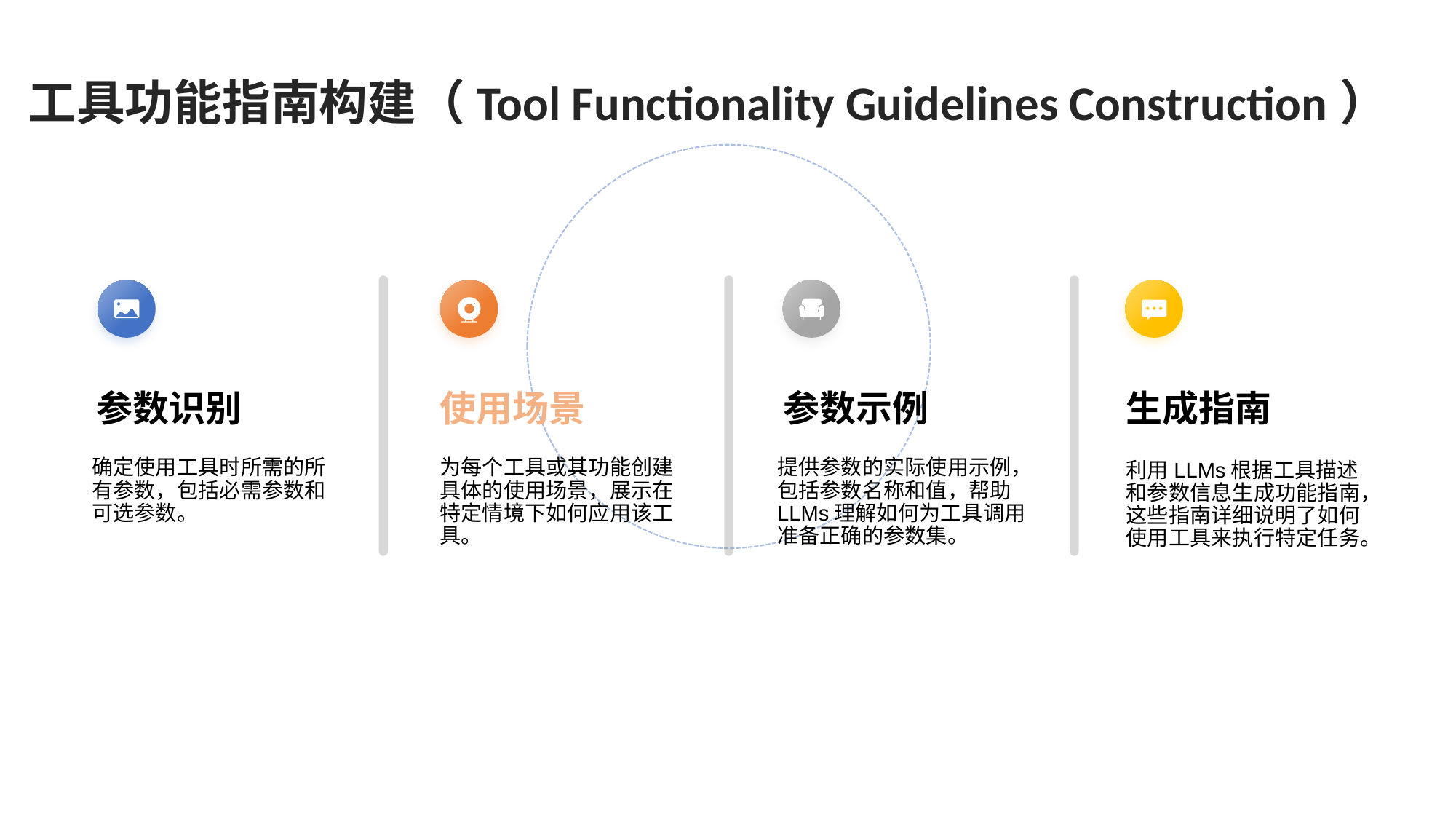

工具功能指南构建（Tool Functionality Guidelines Construction）

参数识别
使用场景
参数示例
生成指南
为每个工具或其功能创建具体的使用场景，展示在特定情境下如何应用该工具。
提供参数的实际使用示例，包括参数名称和值，帮助LLMs理解如何为工具调用准备正确的参数集。
确定使用工具时所需的所有参数，包括必需参数和可选参数。
利用LLMs根据工具描述和参数信息生成功能指南，这些指南详细说明了如何使用工具来执行特定任务。